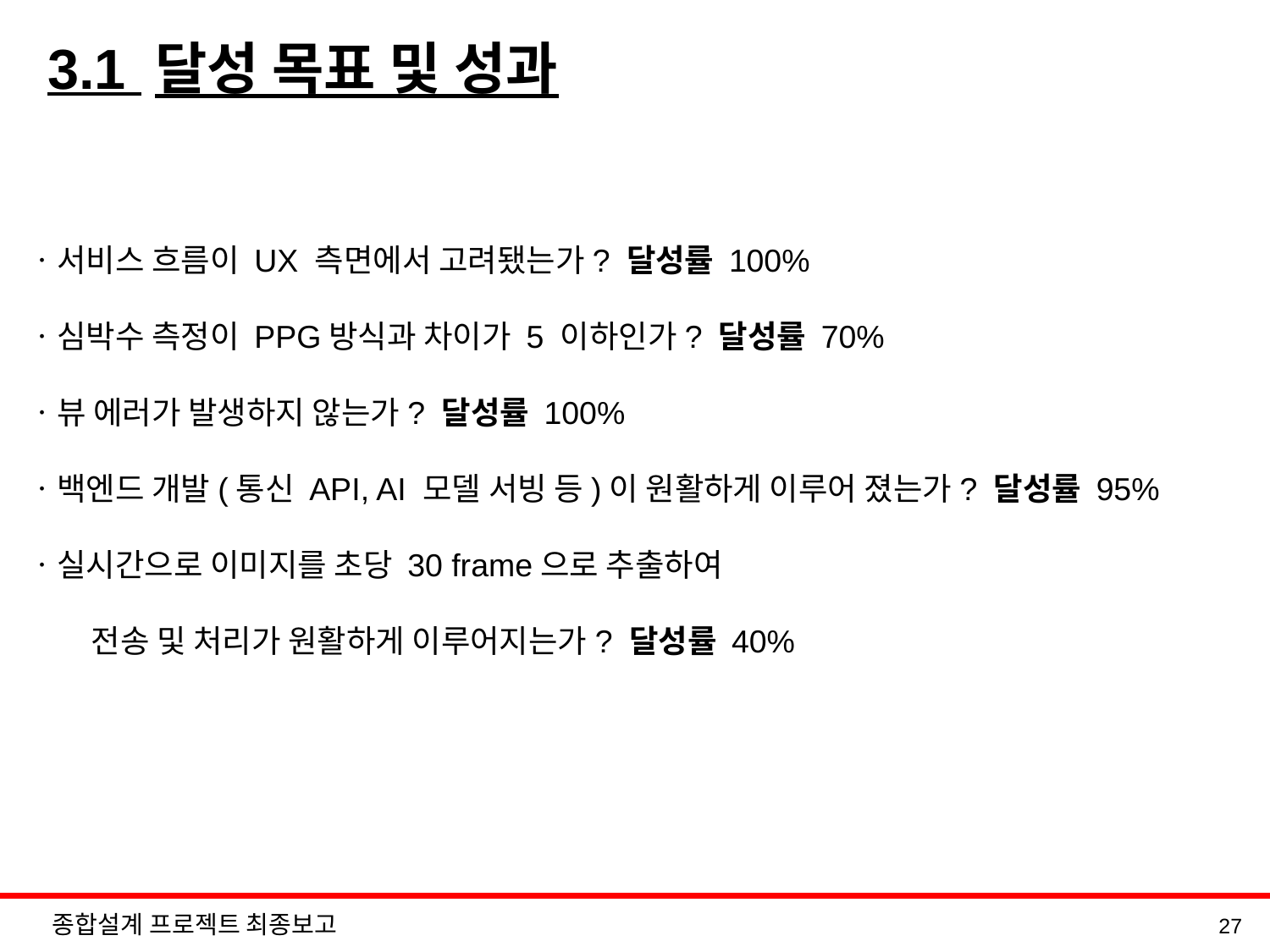

# 3.1 달성 목표 및 성과
ㆍ서비스 흐름이 UX 측면에서 고려됐는가? 달성률 100%
ㆍ심박수 측정이 PPG방식과 차이가 5 이하인가? 달성률 70%
ㆍ뷰 에러가 발생하지 않는가? 달성률 100%
ㆍ백엔드 개발(통신 API, AI 모델 서빙 등)이 원활하게 이루어 졌는가? 달성률 95%
ㆍ실시간으로 이미지를 초당 30 frame으로 추출하여
전송 및 처리가 원활하게 이루어지는가? 달성률 40%